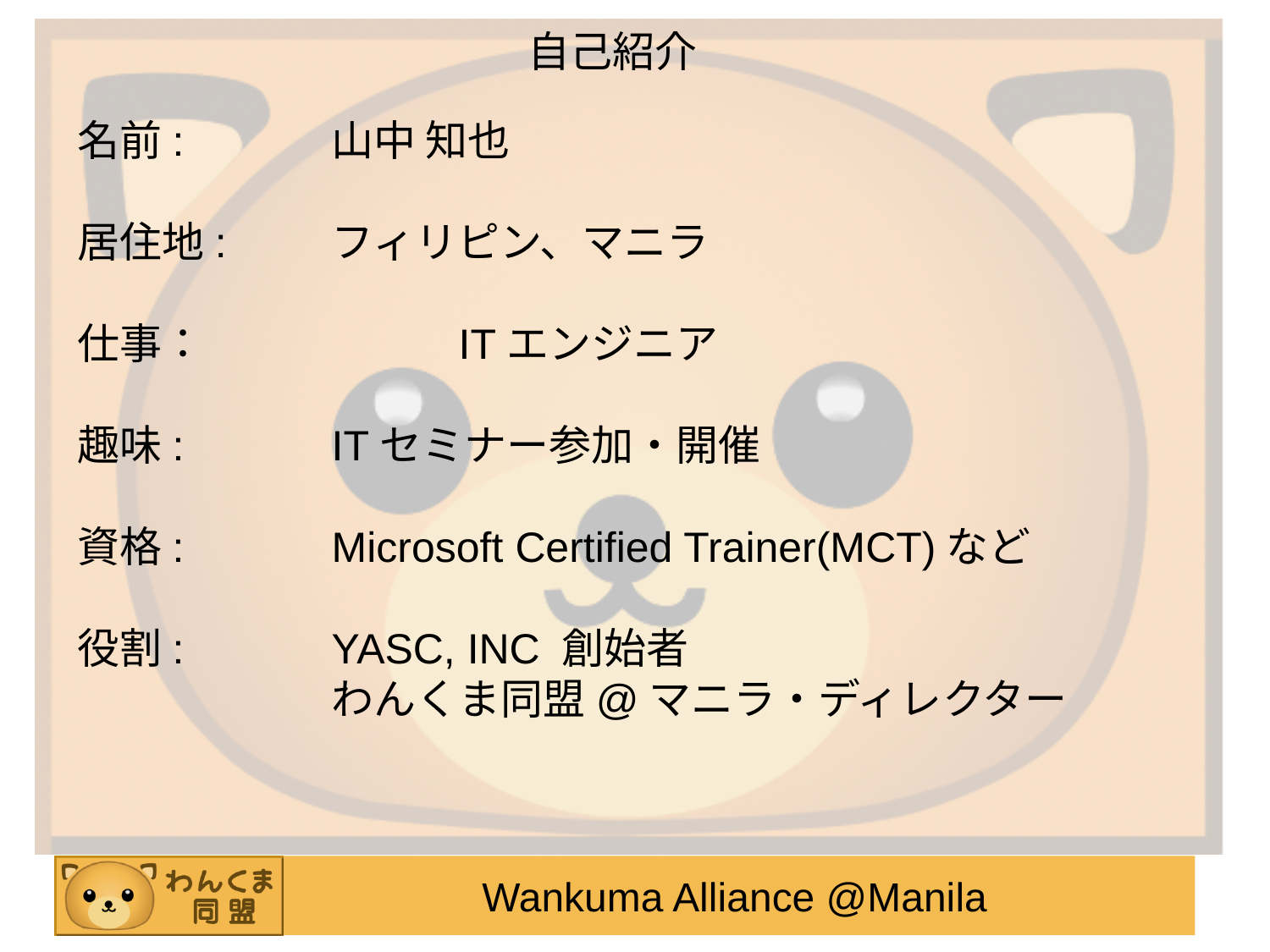

自己紹介
名前: 		山中 知也

居住地:	フィリピン、マニラ

仕事：		ITエンジニア

趣味:		ITセミナー参加・開催

資格:		Microsoft Certified Trainer(MCT)など

役割:		YASC, INC 創始者
		わんくま同盟@マニラ・ディレクター